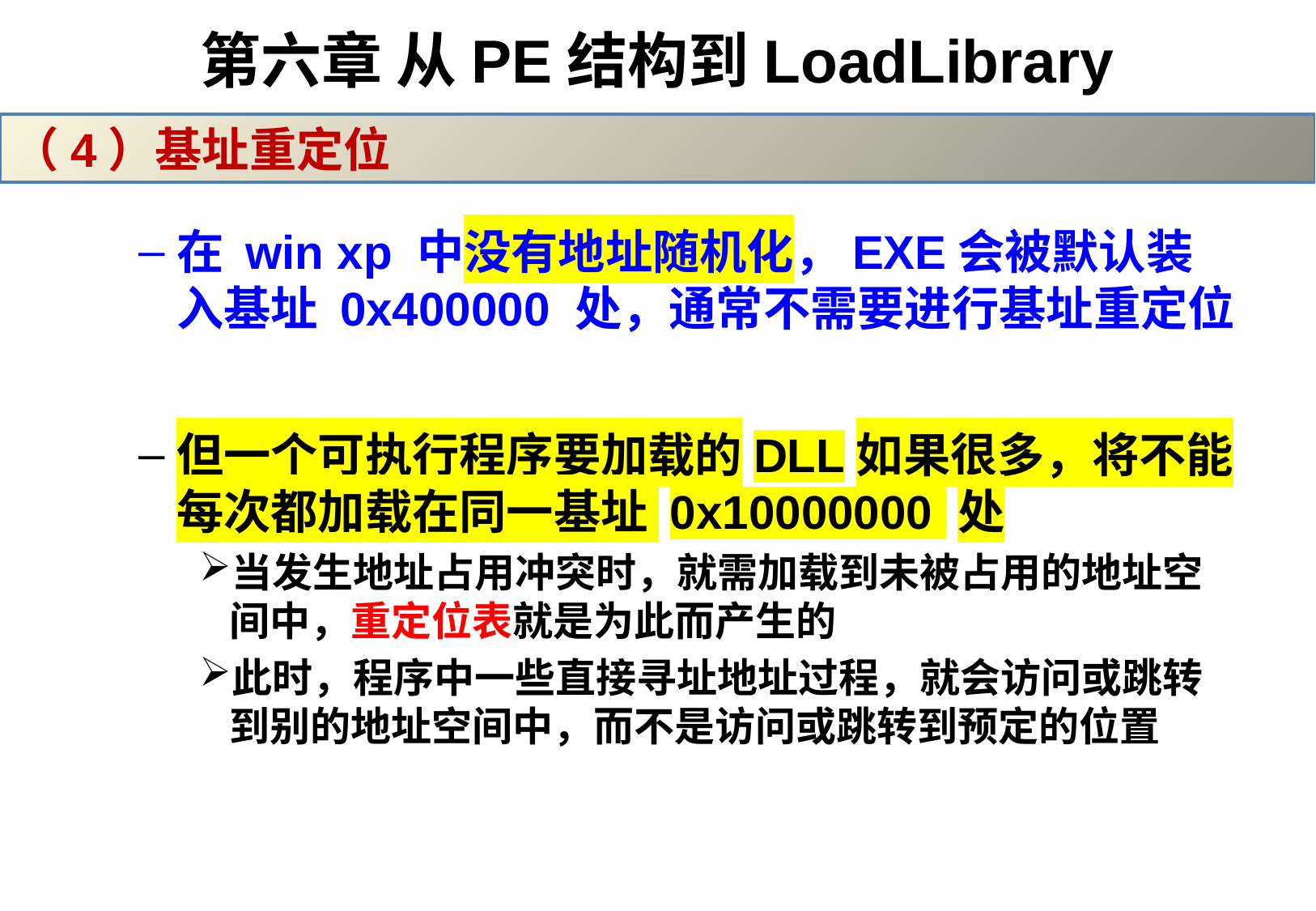

# 第六章 从PE结构到LoadLibrary
（4）基址重定位
在 win xp 中没有地址随机化，EXE会被默认装入基址 0x400000 处，通常不需要进行基址重定位

但一个可执行程序要加载的DLL如果很多，将不能每次都加载在同一基址 0x10000000 处
当发生地址占用冲突时，就需加载到未被占用的地址空间中，重定位表就是为此而产生的
此时，程序中一些直接寻址地址过程，就会访问或跳转到别的地址空间中，而不是访问或跳转到预定的位置